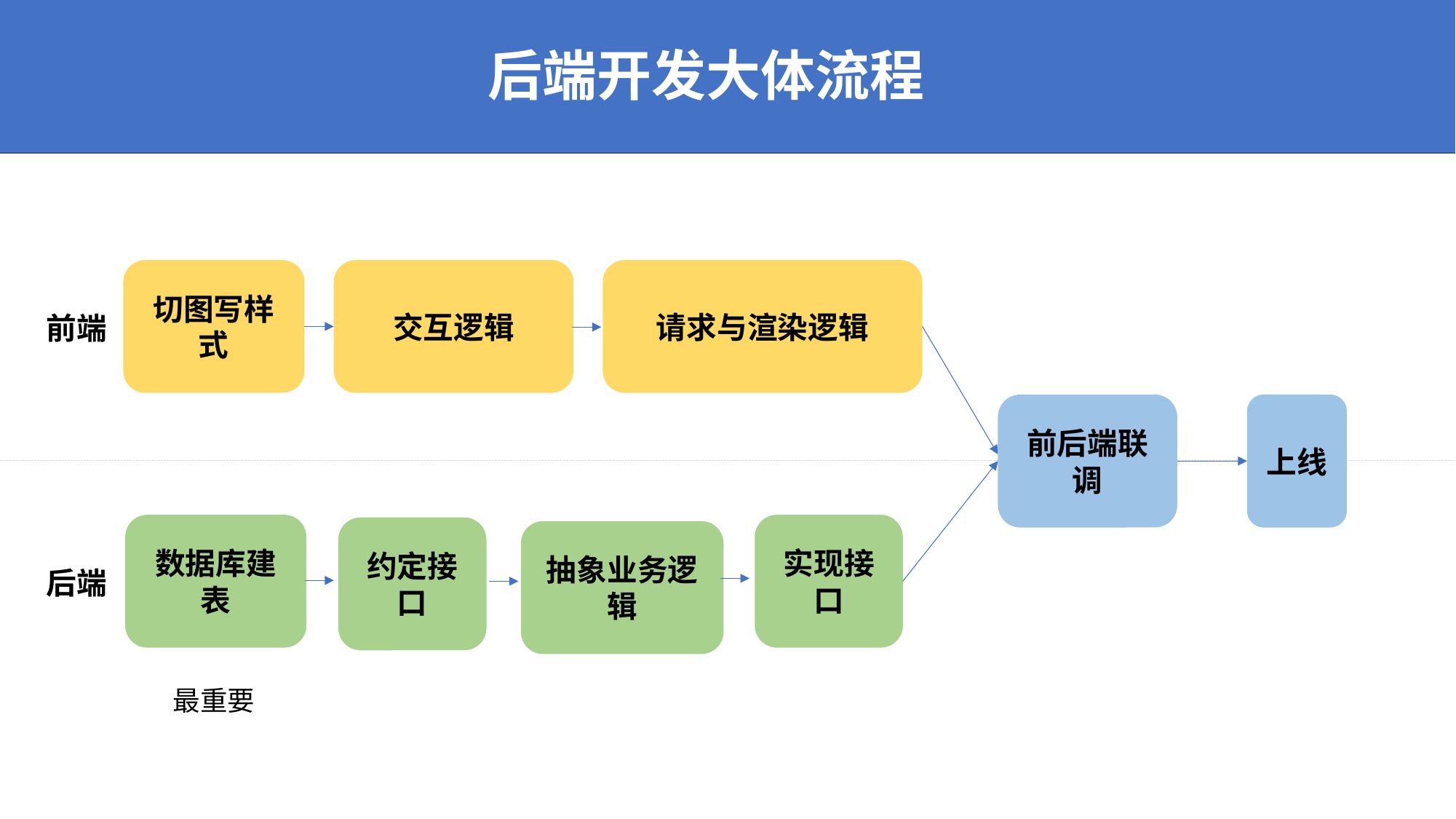

后端开发大体流程
交互逻辑
请求与渲染逻辑
切图写样式
前端
前后端联调
上线
数据库建表
实现接口
约定接口
抽象业务逻辑
后端
最重要